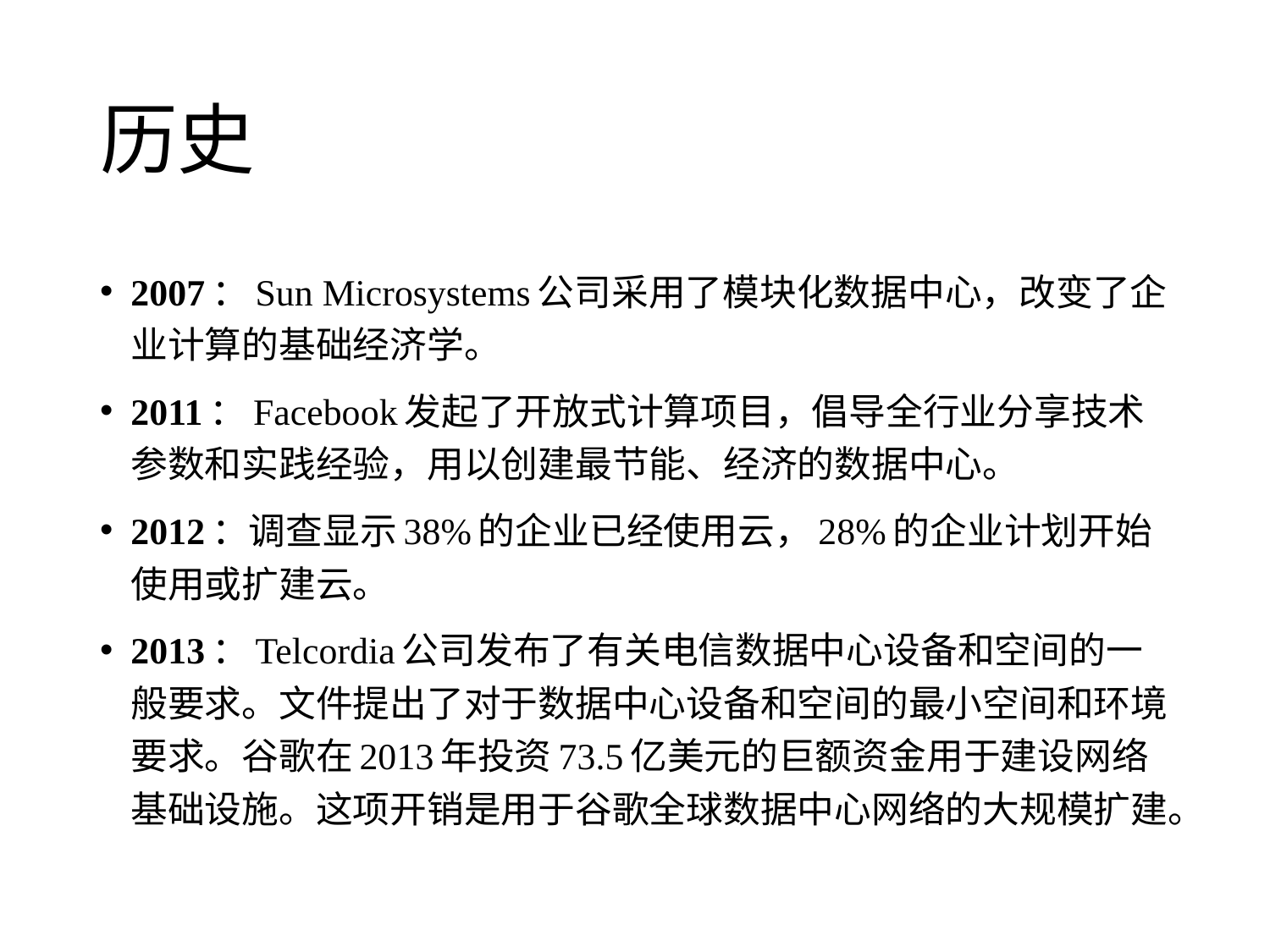

# 历史
2007：Sun Microsystems公司采用了模块化数据中心，改变了企业计算的基础经济学。
2011：Facebook发起了开放式计算项目，倡导全行业分享技术参数和实践经验，用以创建最节能、经济的数据中心。
2012：调查显示38%的企业已经使用云，28%的企业计划开始使用或扩建云。
2013：Telcordia公司发布了有关电信数据中心设备和空间的一般要求。文件提出了对于数据中心设备和空间的最小空间和环境要求。谷歌在2013年投资73.5亿美元的巨额资金用于建设网络基础设施。这项开销是用于谷歌全球数据中心网络的大规模扩建。